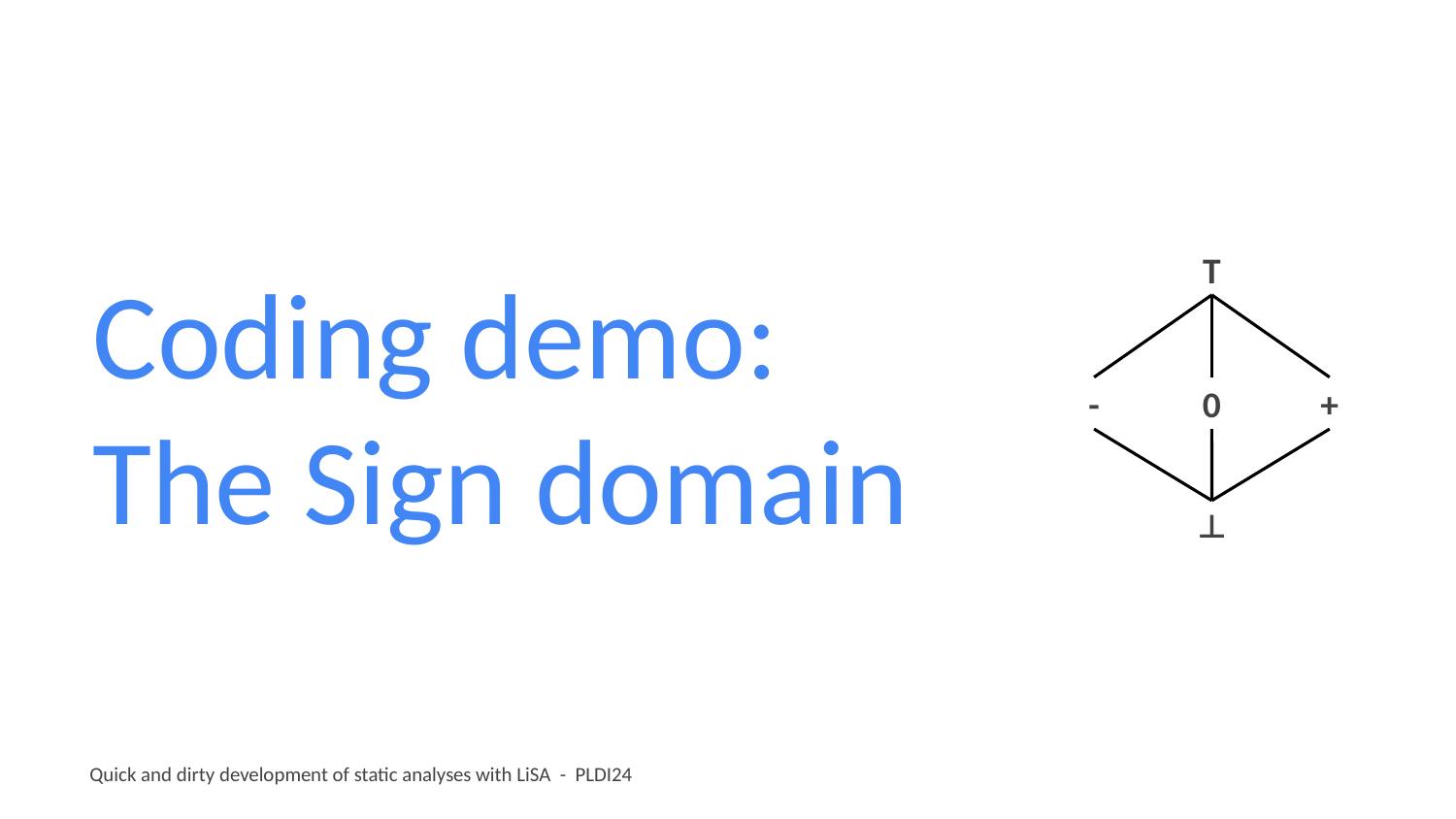

# Coding demo:
The Sign domain
T
0
-
+
丄
35